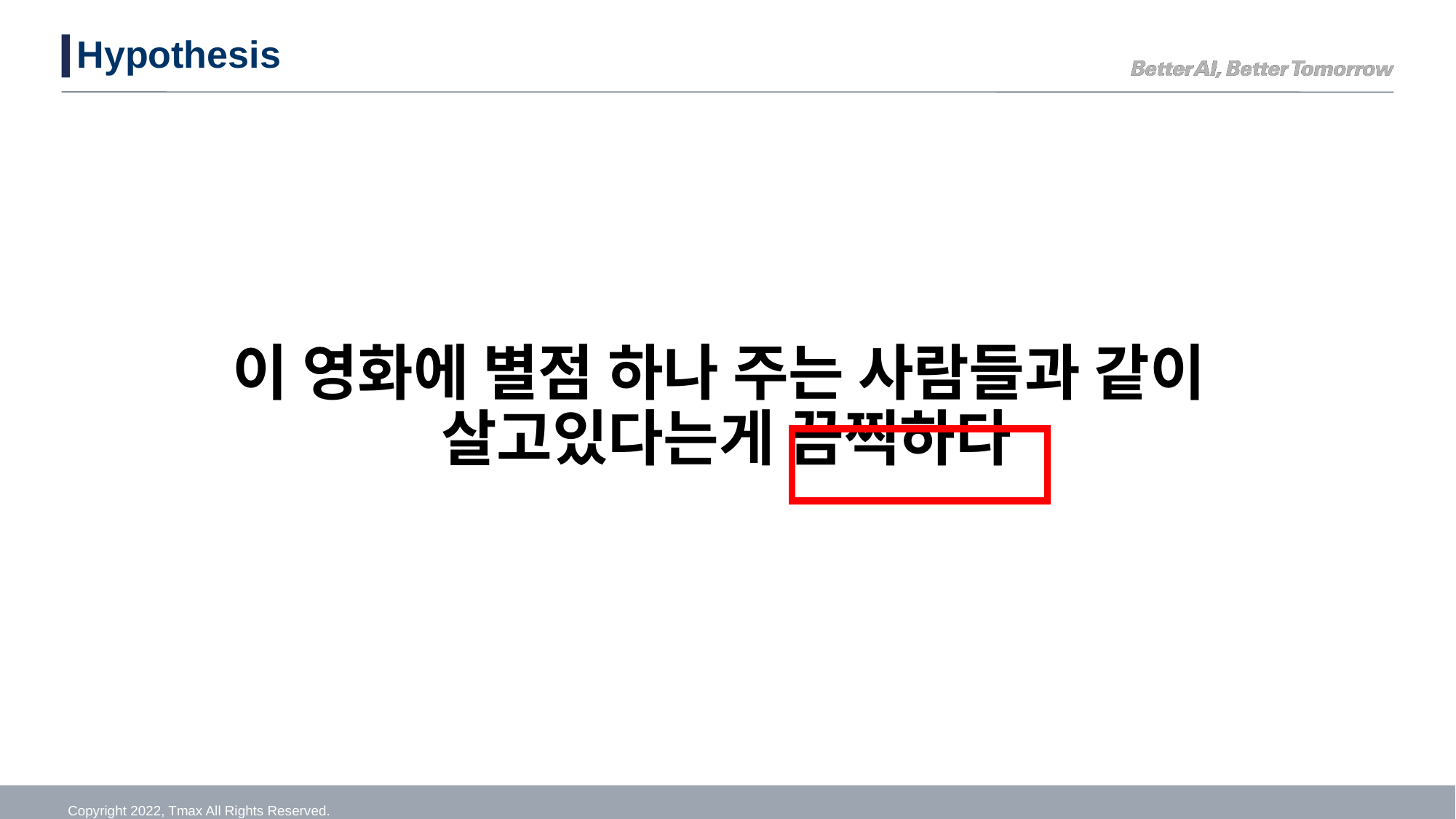

# Hypothesis
이 영화에 별점 하나 주는 사람들과 같이
살고있다는게 끔찍하다

13